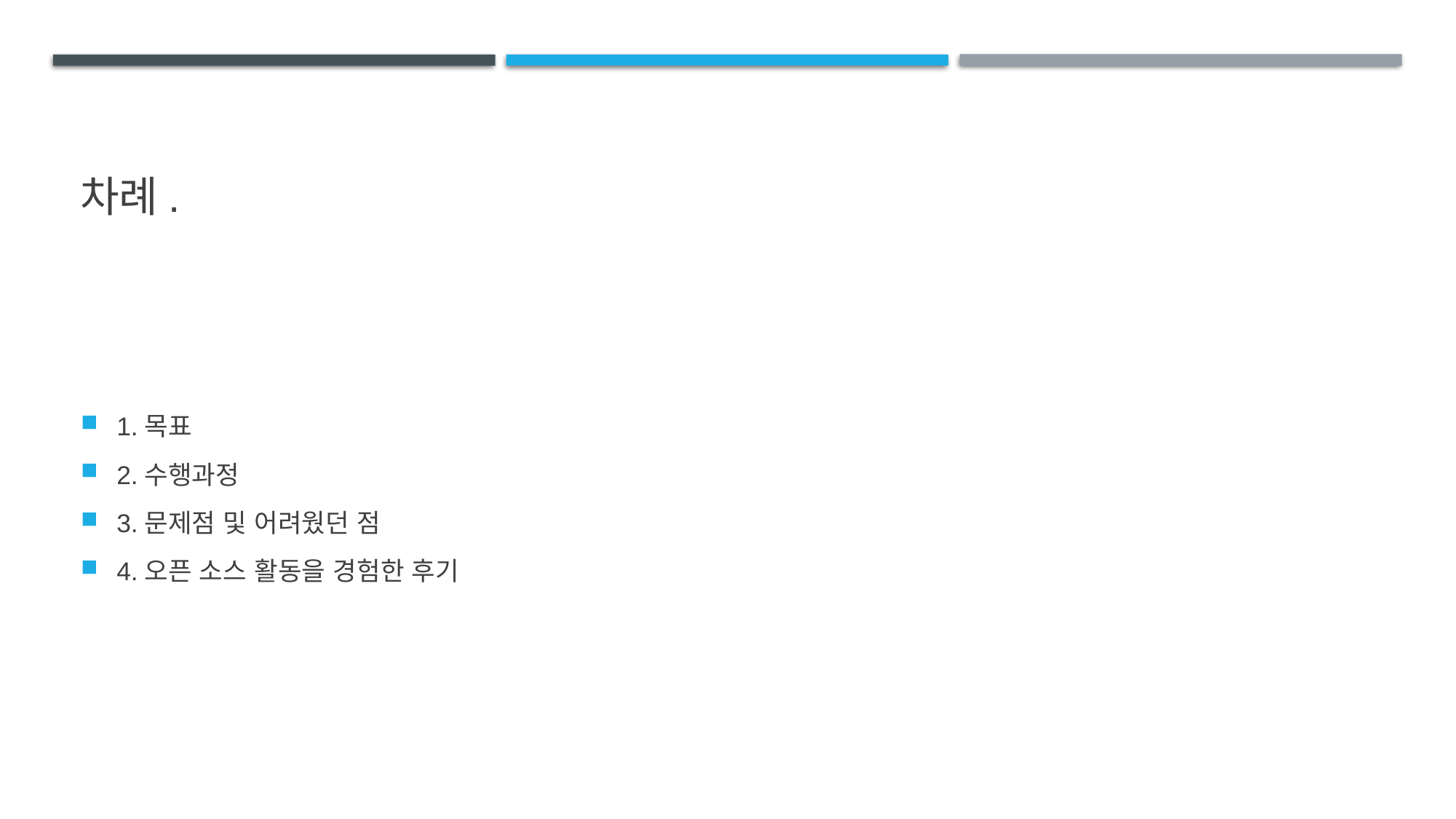

# 차례.
1.목표
2.수행과정
3.문제점 및 어려웠던 점
4.오픈 소스 활동을 경험한 후기